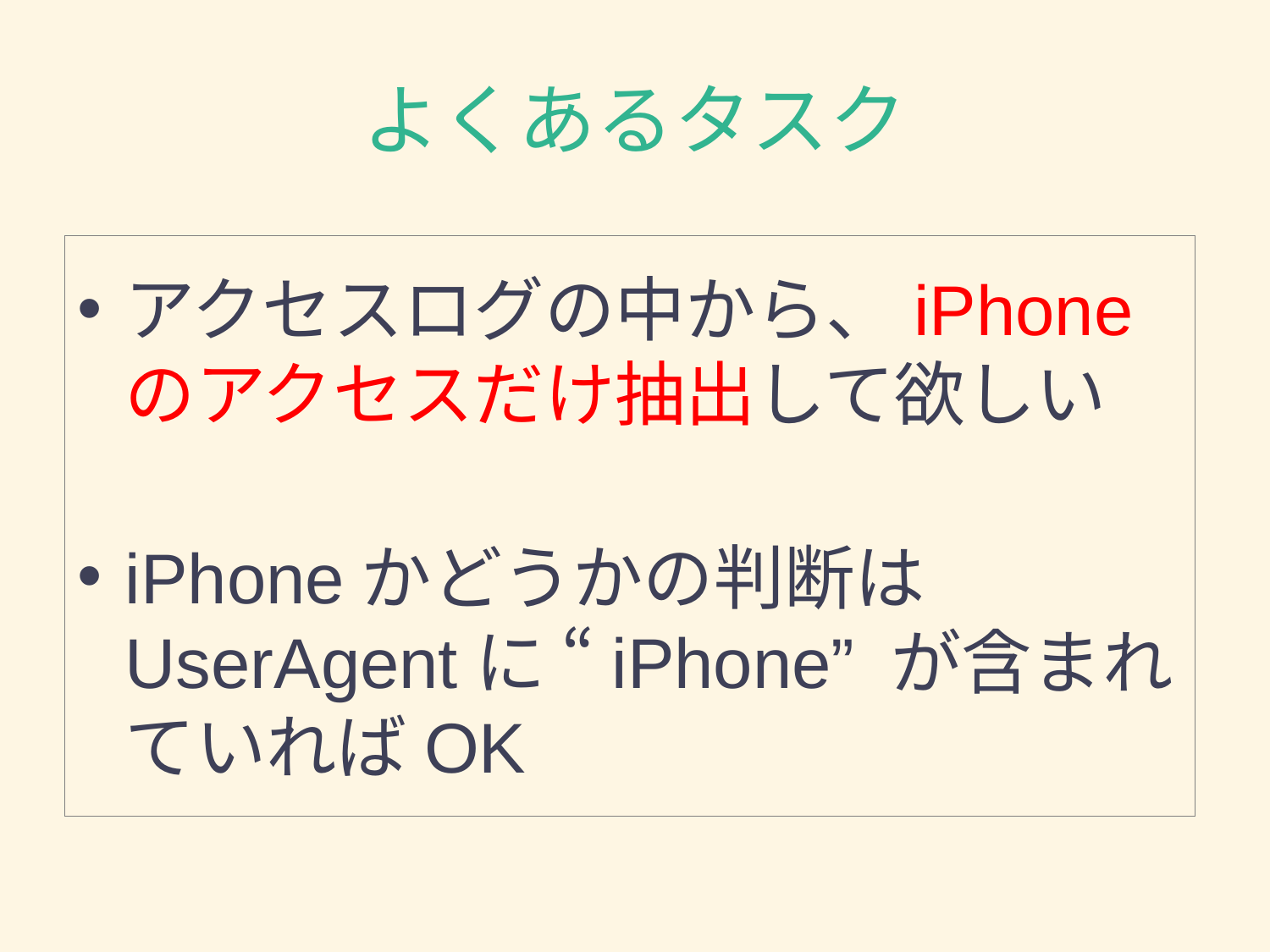

# よくあるタスク
アクセスログの中から、iPhoneのアクセスだけ抽出して欲しい
iPhoneかどうかの判断はUserAgentに “iPhone” が含まれていればOK